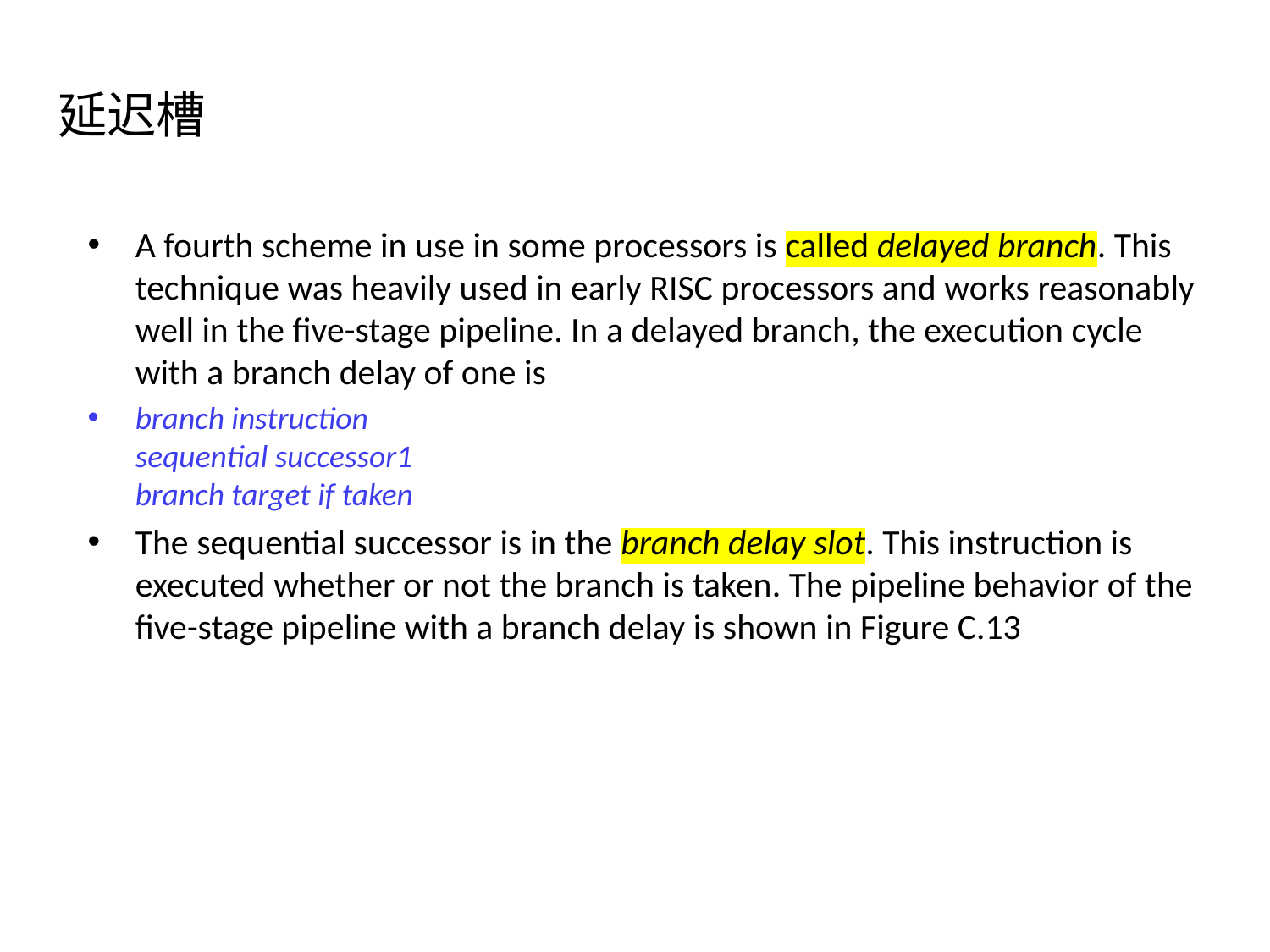

# 延迟槽
A fourth scheme in use in some processors is called delayed branch. This
technique was heavily used in early RISC processors and works reasonably well in the five-stage pipeline. In a delayed branch, the execution cycle with a branch delay of one is
branch instruction
sequential successor1
branch target if taken
The sequential successor is in the branch delay slot. This instruction is executed whether or not the branch is taken. The pipeline behavior of the five-stage pipeline with a branch delay is shown in Figure C.13